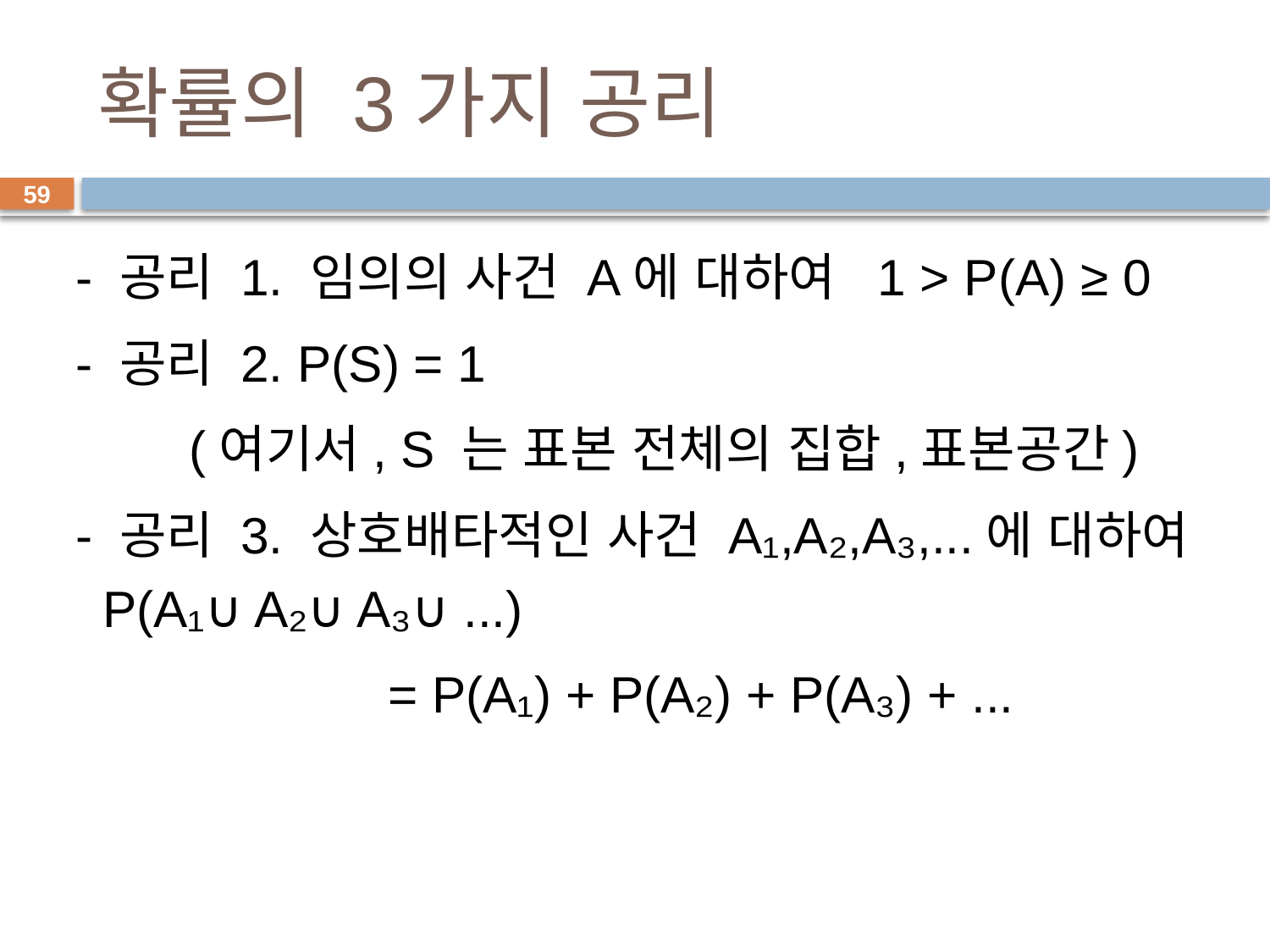

# 확률의 3가지 공리
59
- 공리 1. 임의의 사건 A에 대하여  1 > P(A) ≥ 0
- 공리 2. P(S) = 1
        (여기서, S 는 표본 전체의 집합,표본공간)
- 공리 3. 상호배타적인 사건 A₁,A₂,A₃,...에 대하여  P(A₁∪ A₂∪ A₃∪ ...)
                      = P(A₁) + P(A₂) + P(A₃) + ...